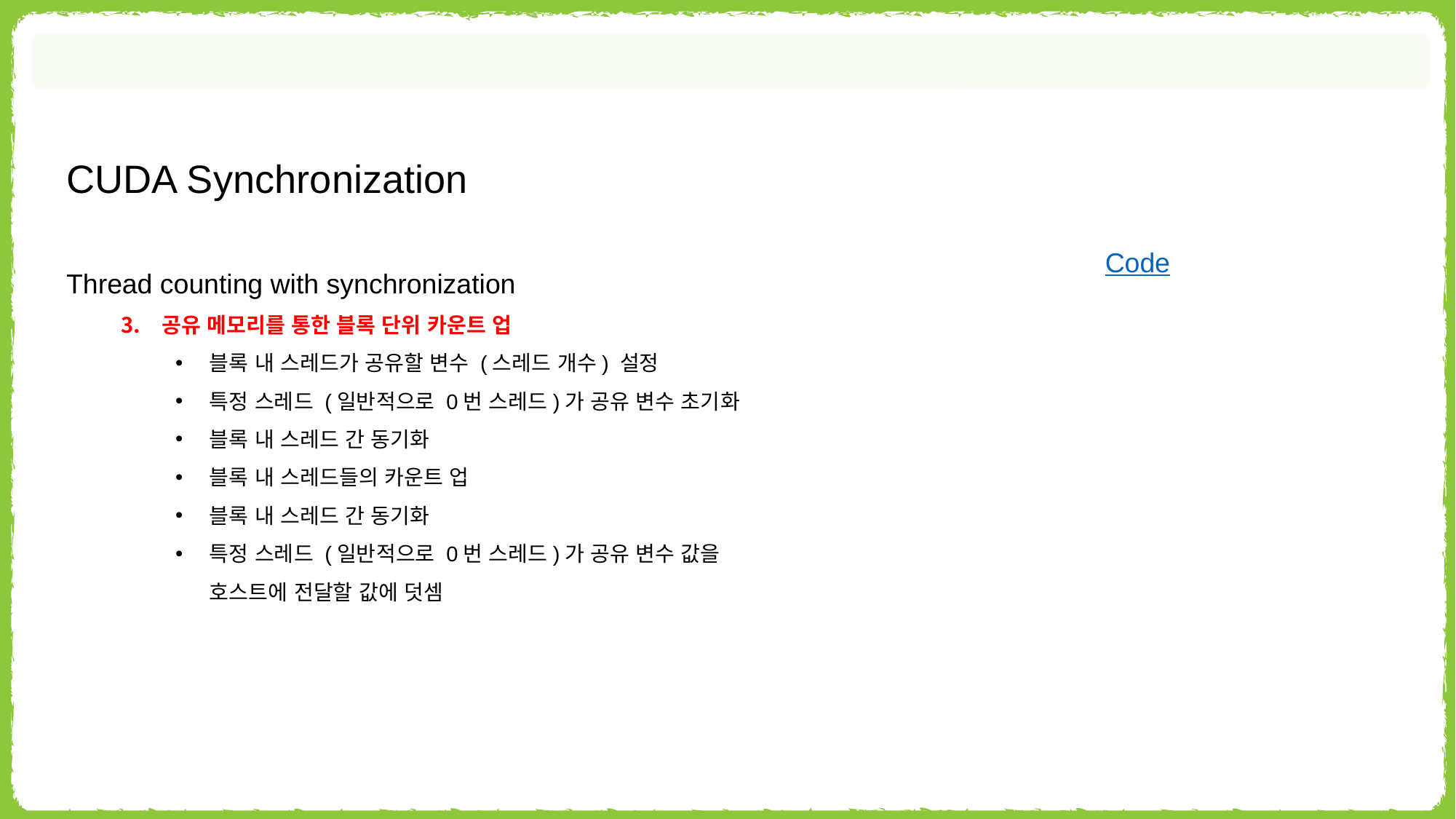

CUDA Synchronization
Code
Thread counting with synchronization
공유 메모리를 통한 블록 단위 카운트 업
블록 내 스레드가 공유할 변수 (스레드 개수) 설정
특정 스레드 (일반적으로 0번 스레드)가 공유 변수 초기화
블록 내 스레드 간 동기화
블록 내 스레드들의 카운트 업
블록 내 스레드 간 동기화
특정 스레드 (일반적으로 0번 스레드)가 공유 변수 값을
호스트에 전달할 값에 덧셈